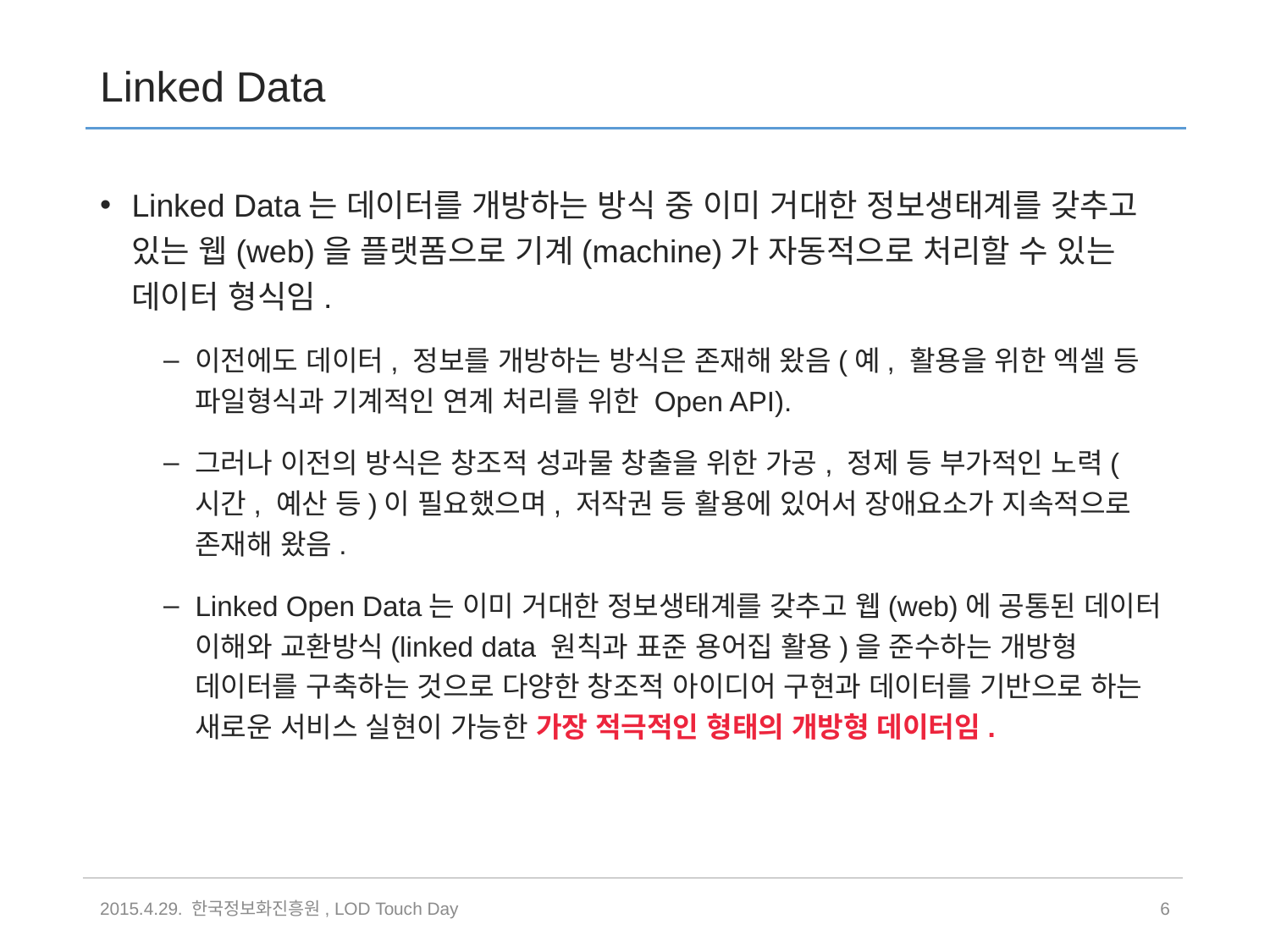

# Linked Data
Linked Data는 데이터를 개방하는 방식 중 이미 거대한 정보생태계를 갖추고 있는 웹(web)을 플랫폼으로 기계(machine)가 자동적으로 처리할 수 있는 데이터 형식임.
이전에도 데이터, 정보를 개방하는 방식은 존재해 왔음(예, 활용을 위한 엑셀 등 파일형식과 기계적인 연계 처리를 위한 Open API).
그러나 이전의 방식은 창조적 성과물 창출을 위한 가공, 정제 등 부가적인 노력(시간, 예산 등)이 필요했으며, 저작권 등 활용에 있어서 장애요소가 지속적으로 존재해 왔음.
Linked Open Data는 이미 거대한 정보생태계를 갖추고 웹(web)에 공통된 데이터 이해와 교환방식(linked data 원칙과 표준 용어집 활용)을 준수하는 개방형 데이터를 구축하는 것으로 다양한 창조적 아이디어 구현과 데이터를 기반으로 하는 새로운 서비스 실현이 가능한 가장 적극적인 형태의 개방형 데이터임.
2015.4.29. 한국정보화진흥원, LOD Touch Day
6